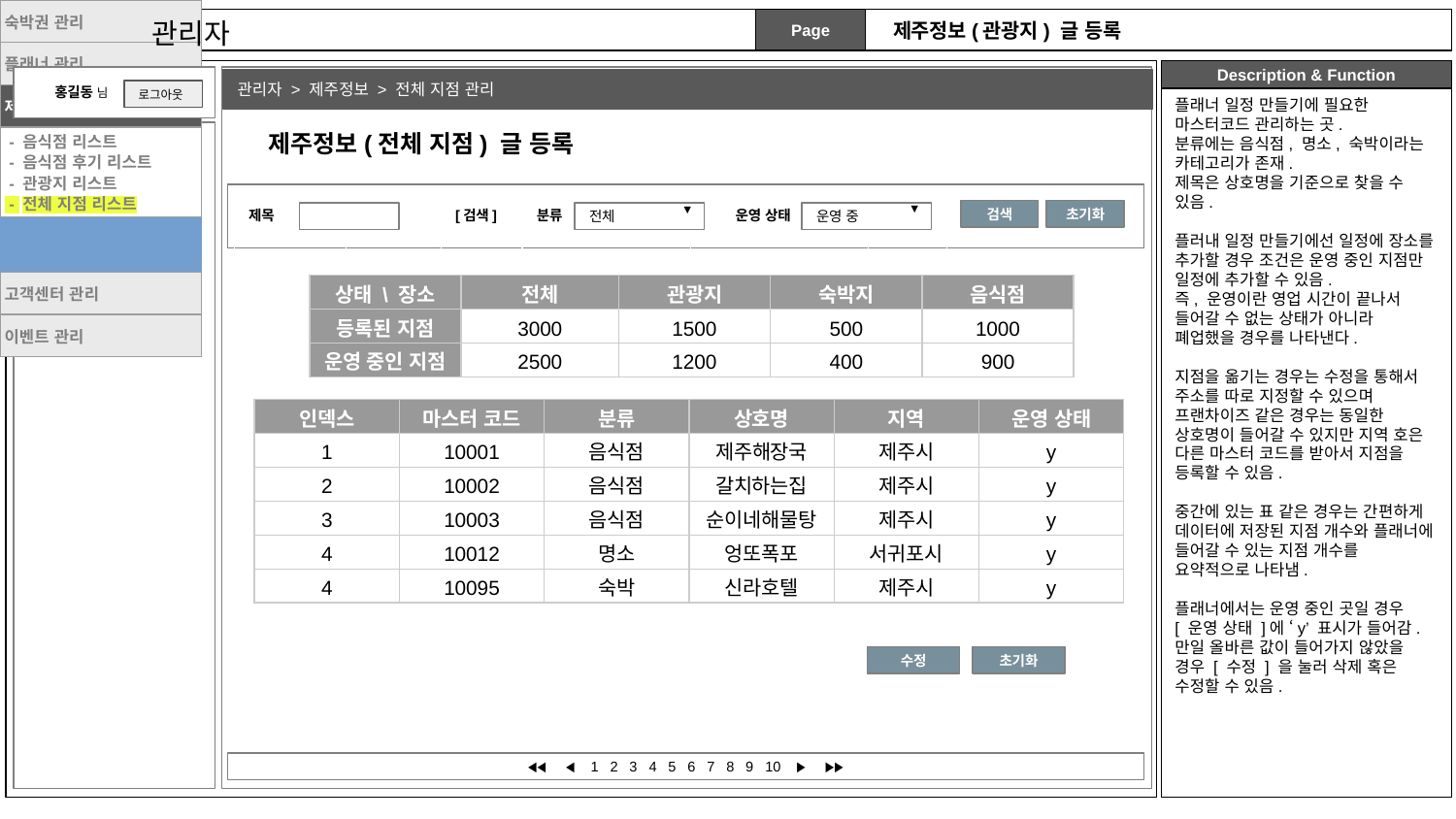

관리자
제주정보(관광지) 글 등록
      홍길동 님
전체
관리자 > 제주정보 > 전체 지점 관리
로그아웃
플래너 일정 만들기에 필요한 마스터코드 관리하는 곳.
분류에는 음식점, 명소, 숙박이라는 카테고리가 존재.
제목은 상호명을 기준으로 찾을 수 있음.

플러내 일정 만들기에선 일정에 장소를 추가할 경우 조건은 운영 중인 지점만 일정에 추가할 수 있음.
즉, 운영이란 영업 시간이 끝나서 들어갈 수 없는 상태가 아니라 폐업했을 경우를 나타낸다.

지점을 옮기는 경우는 수정을 통해서 주소를 따로 지정할 수 있으며 프랜차이즈 같은 경우는 동일한 상호명이 들어갈 수 있지만 지역 호은 다른 마스터 코드를 받아서 지점을 등록할 수 있음.

중간에 있는 표 같은 경우는 간편하게 데이터에 저장된 지점 개수와 플래너에 들어갈 수 있는 지점 개수를 요약적으로 나타냄.

플래너에서는 운영 중인 곳일 경우 [ 운영 상태 ]에 ‘y’ 표시가 들어감.
만일 올바른 값이 들어가지 않았을 경우 [ 수정 ] 을 눌러 삭제 혹은 수정할 수 있음.

제주정보(전체 지점) 글 등록

| 숙박권 관리 |
| --- |
| 플래너 관리 |
| 제주정보 관리 |
| - 음식점 리스트 - 음식점 후기 리스트 - 관광지 리스트 - 전체 지점 리스트 |
|  |
| 고객센터 관리 |
| 이벤트 관리 |
| 회원 관리 |

| 제목 |  | [검색] | 분류 | 운영 상태 |  |
| --- | --- | --- | --- | --- | --- |
▼
▼
검색
초기화

운영 중
전체
| 상태 \ 장소 | 전체 | 관광지 | 숙박지 | 음식점 |
| --- | --- | --- | --- | --- |
| 등록된 지점 | 3000 | 1500 | 500 | 1000 |
| 운영 중인 지점 | 2500 | 1200 | 400 | 900 |

| 인덱스 | 마스터 코드 | 분류 | 상호명 | 지역 | 운영 상태 |
| --- | --- | --- | --- | --- | --- |
| 1 | 10001 | 음식점 | 제주해장국 | 제주시 | y |
| 2 | 10002 | 음식점 | 갈치하는집 | 제주시 | y |
| 3 | 10003 | 음식점 | 순이네해물탕 | 제주시 | y |
| 4 | 10012 | 명소 | 엉또폭포 | 서귀포시 | y |
| 4 | 10095 | 숙박 | 신라호텔 | 제주시 | y |
수정
초기화
◀◀     ◀    1   2   3   4   5   6   7   8   9   10    ▶     ▶▶